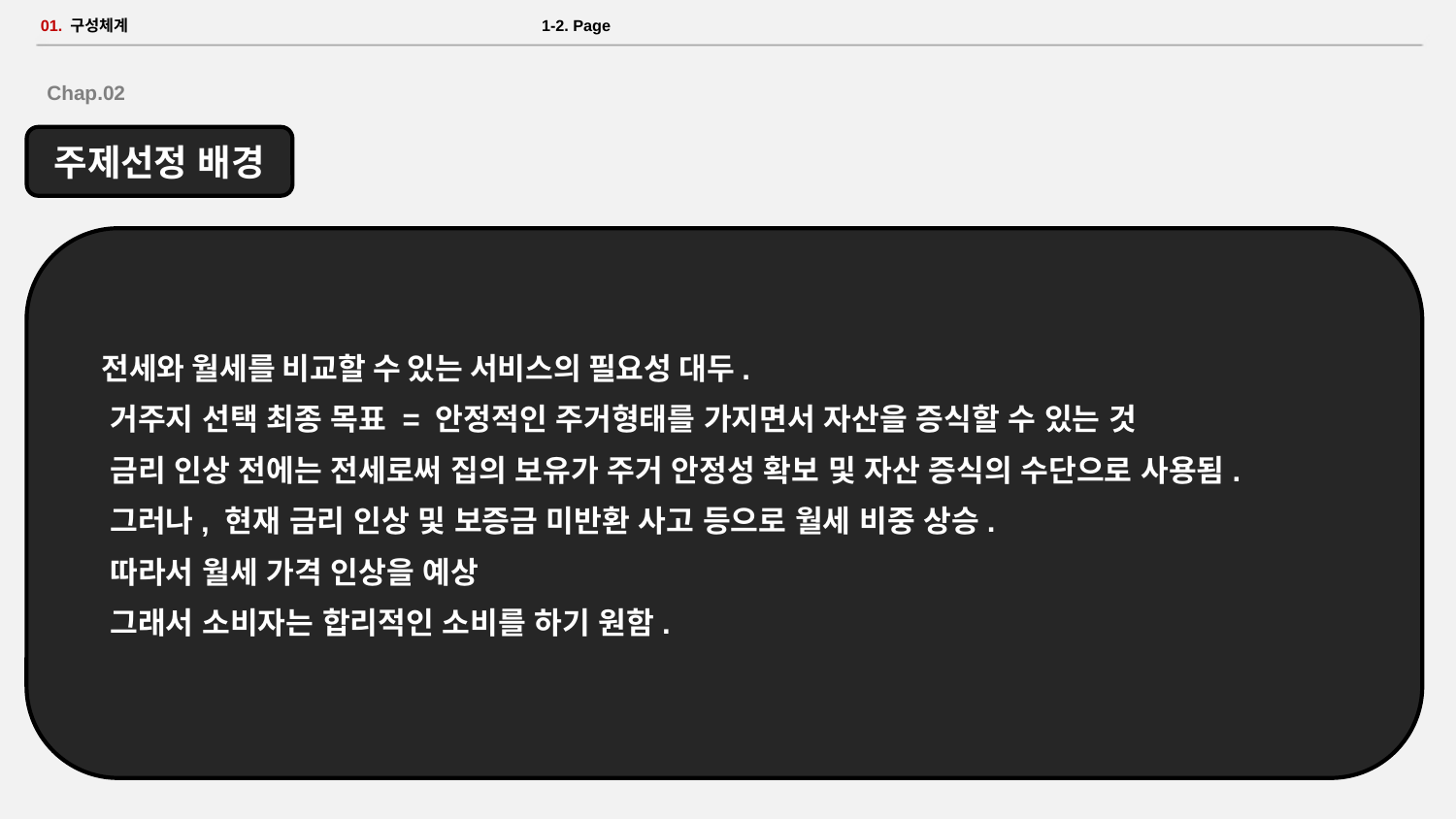

# 01. 구성체계                                                   						                           1-2. Page
Chap.02
주제선정 배경

     전세와 월세를 비교할 수 있는 서비스의 필요성 대두.

     거주지 선택 최종 목표 = 안정적인 주거형태를 가지면서 자산을 증식할 수 있는 것

     금리 인상 전에는 전세로써 집의 보유가 주거 안정성 확보 및 자산 증식의 수단으로 사용됨.

     그러나, 현재 금리 인상 및 보증금 미반환 사고 등으로 월세 비중 상승.

     따라서 월세 가격 인상을 예상

     그래서 소비자는 합리적인 소비를 하기 원함.